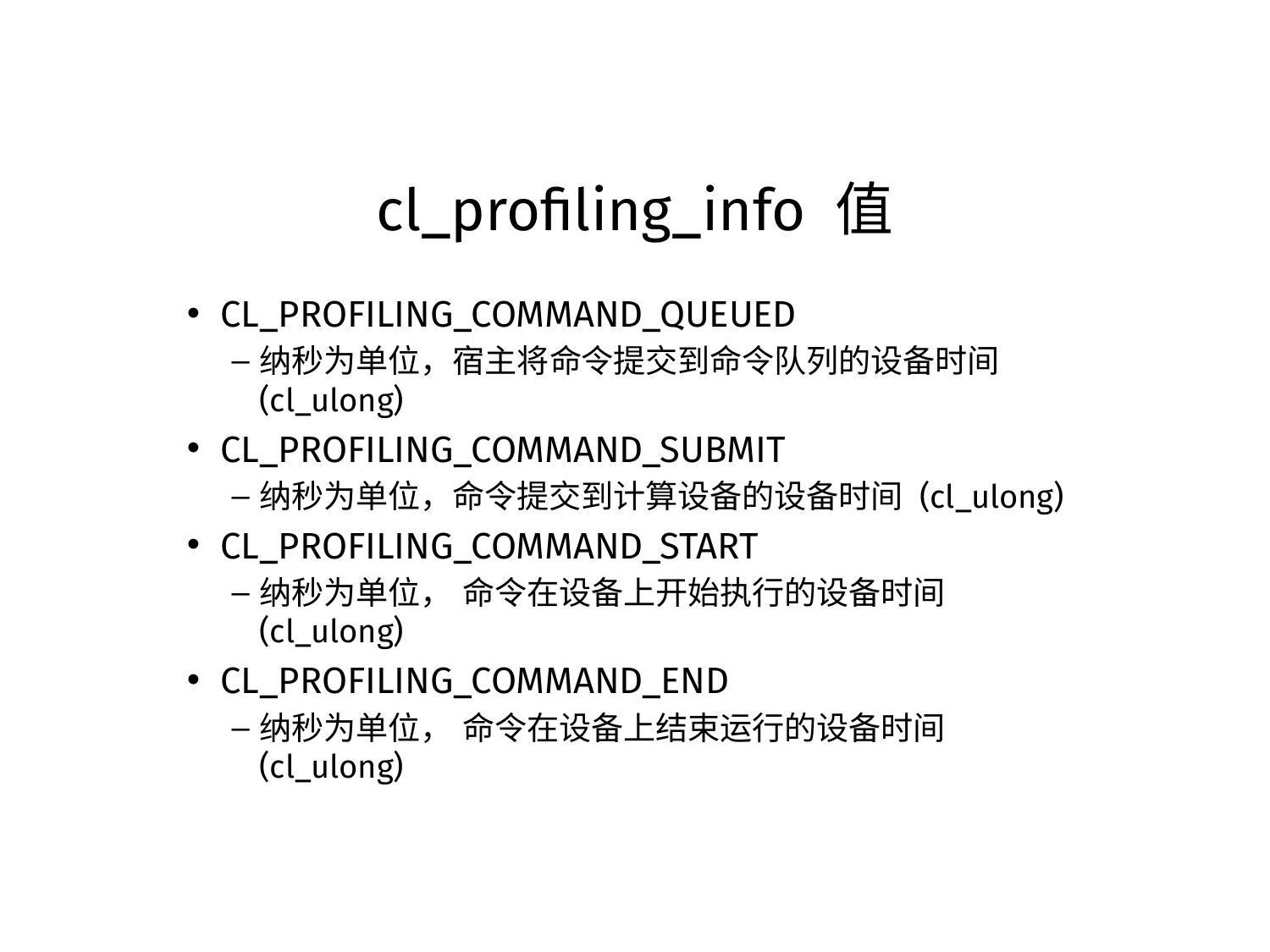

cl_profiling_info 值
CL_PROFILING_COMMAND_QUEUED
纳秒为单位，宿主将命令提交到命令队列的设备时间 (cl_ulong)
CL_PROFILING_COMMAND_SUBMIT
纳秒为单位，命令提交到计算设备的设备时间 (cl_ulong)
CL_PROFILING_COMMAND_START
纳秒为单位， 命令在设备上开始执行的设备时间 (cl_ulong)
CL_PROFILING_COMMAND_END
纳秒为单位， 命令在设备上结束运行的设备时间 (cl_ulong)